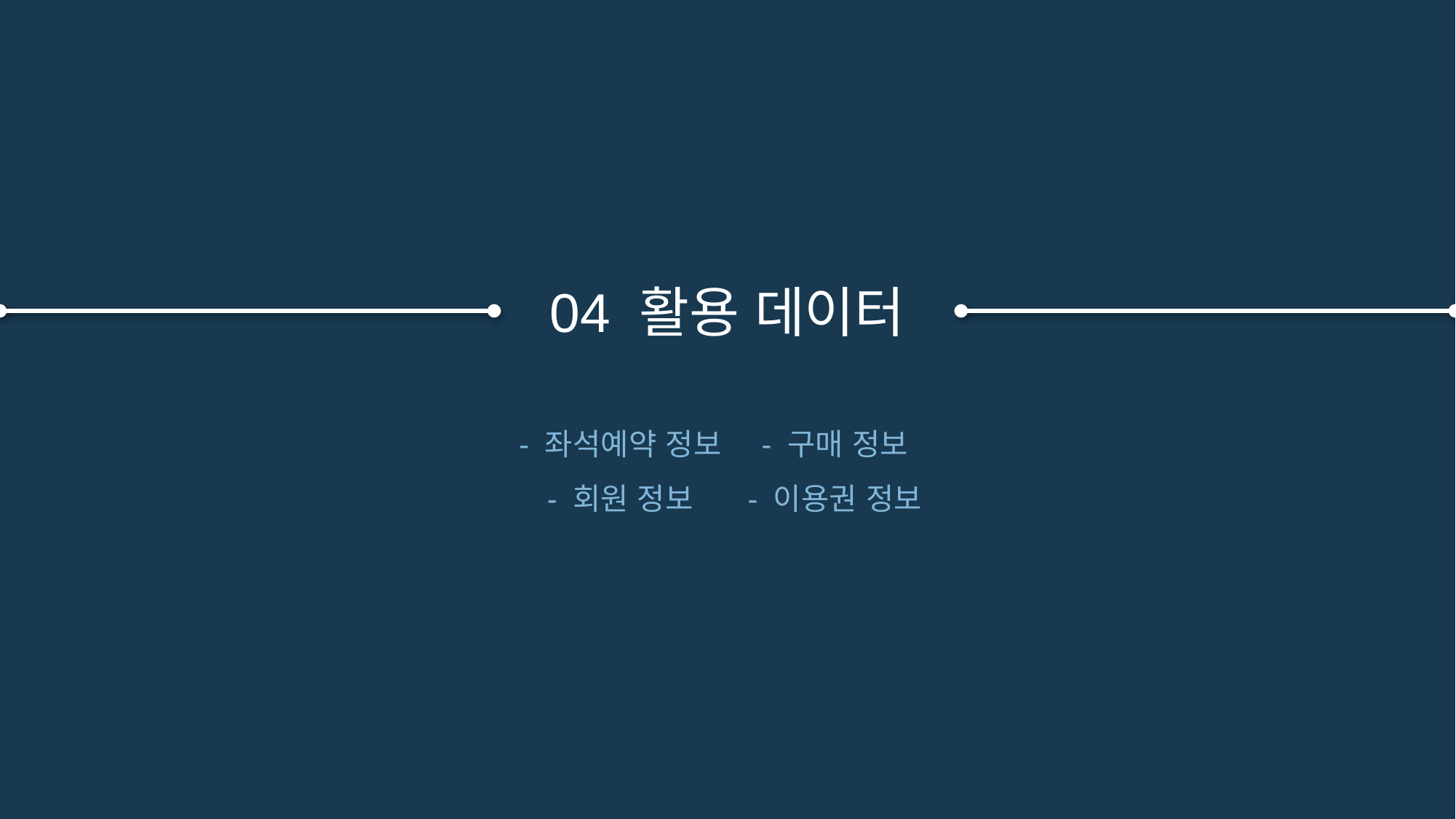

04 활용 데이터
- 좌석예약 정보
- 회원 정보
- 구매 정보
- 이용권 정보